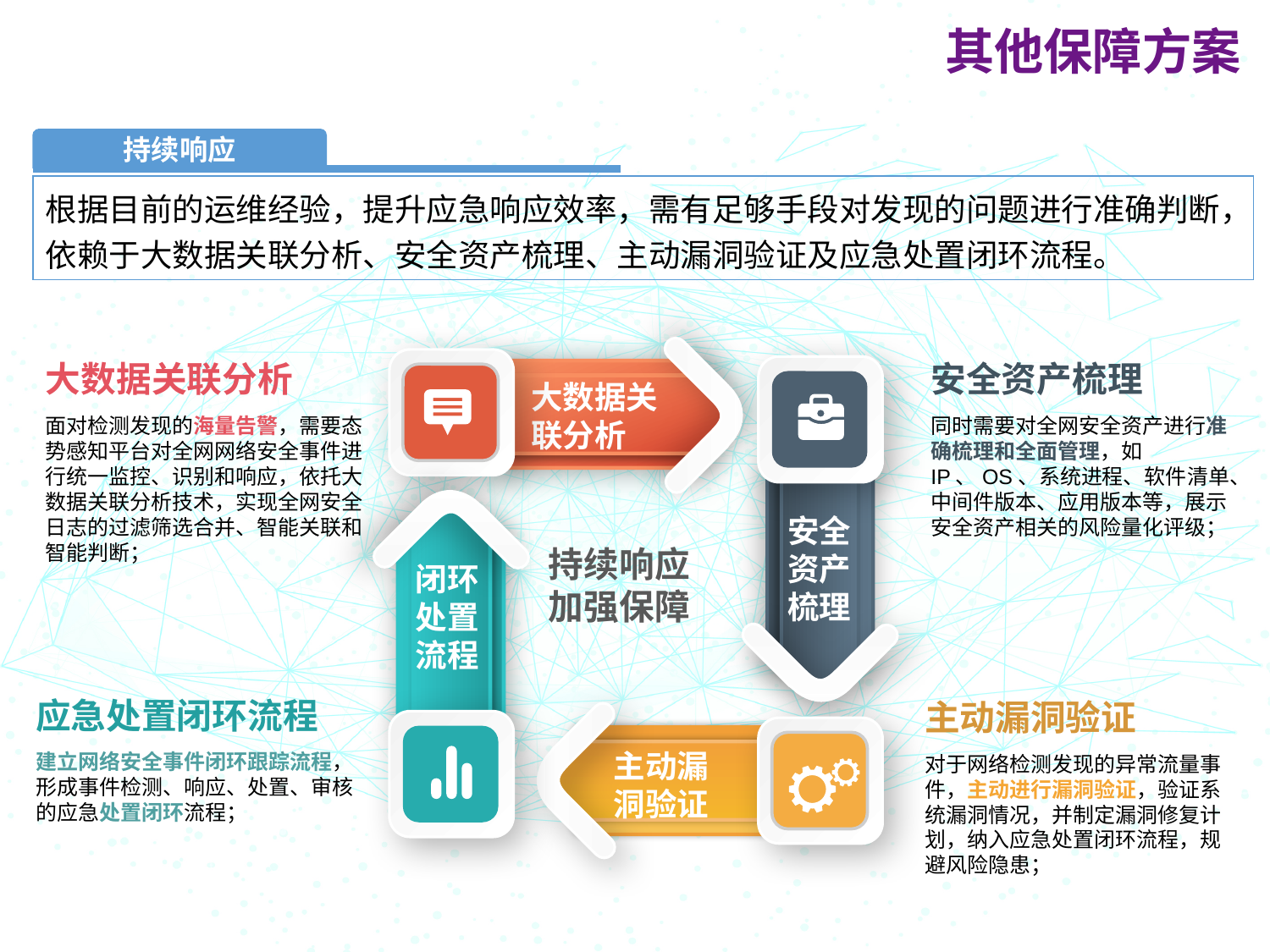

其他保障方案
持续响应

根据目前的运维经验，提升应急响应效率，需有足够手段对发现的问题进行准确判断，依赖于大数据关联分析、安全资产梳理、主动漏洞验证及应急处置闭环流程。

大数据关
联分析

安全资产梳理

闭环处置流程

主动漏洞验证

大数据关联分析
面对检测发现的海量告警，需要态势感知平台对全网网络安全事件进行统一监控、识别和响应，依托大数据关联分析技术，实现全网安全日志的过滤筛选合并、智能关联和智能判断；
安全资产梳理
同时需要对全网安全资产进行准确梳理和全面管理，如IP、OS、系统进程、软件清单、中间件版本、应用版本等，展示安全资产相关的风险量化评级；

持续响应
加强保障

应急处置闭环流程
建立网络安全事件闭环跟踪流程，形成事件检测、响应、处置、审核的应急处置闭环流程；
主动漏洞验证
对于网络检测发现的异常流量事件，主动进行漏洞验证，验证系统漏洞情况，并制定漏洞修复计划，纳入应急处置闭环流程，规避风险隐患；